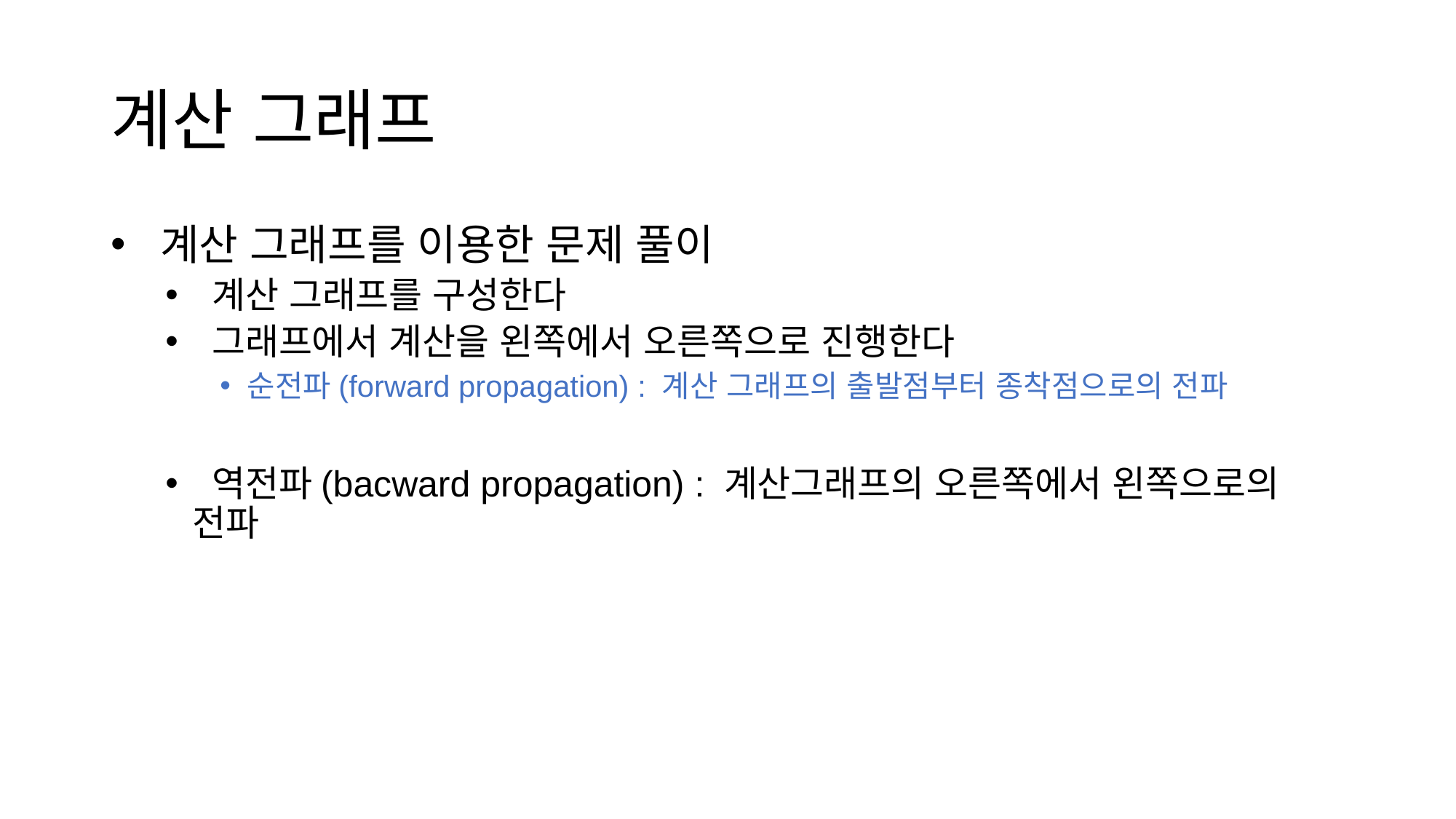

# 계산 그래프
 계산 그래프를 이용한 문제 풀이
 계산 그래프를 구성한다
 그래프에서 계산을 왼쪽에서 오른쪽으로 진행한다
순전파(forward propagation) : 계산 그래프의 출발점부터 종착점으로의 전파

 역전파(bacward propagation) : 계산그래프의 오른쪽에서 왼쪽으로의 전파